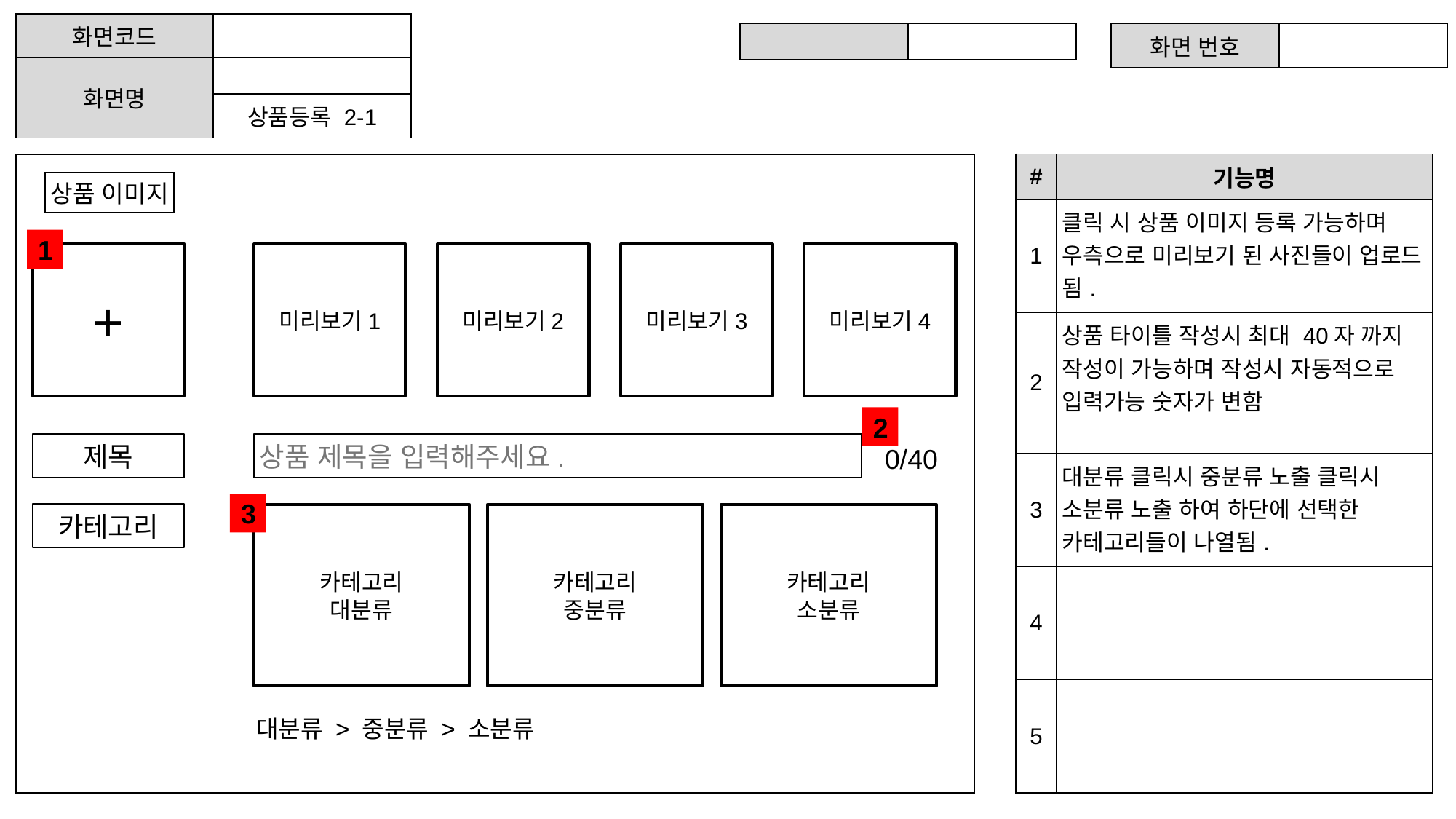

| 화면코드 |  |
| --- | --- |
| 화면명 |  |
|  | 상품등록 2-1 |
|  |  |
| --- | --- |
| 화면 번호 |  |
| --- | --- |

| # | 기능명 |
| --- | --- |
| 1 | 클릭 시 상품 이미지 등록 가능하며 우측으로 미리보기 된 사진들이 업로드 됨. |
| 2 | 상품 타이틀 작성시 최대 40자 까지 작성이 가능하며 작성시 자동적으로 입력가능 숫자가 변함 |
| 3 | 대분류 클릭시 중분류 노출 클릭시 소분류 노출 하여 하단에 선택한 카테고리들이 나열됨. |
| 4 |  |
| 5 |  |
상품 이미지
1

+

미리보기1

미리보기2

미리보기3

미리보기4
2

제목
상품 제목을 입력해주세요.
0/40
3

카테고리

카테고리
대분류

카테고리
중분류

카테고리
소분류
대분류 > 중분류 > 소분류